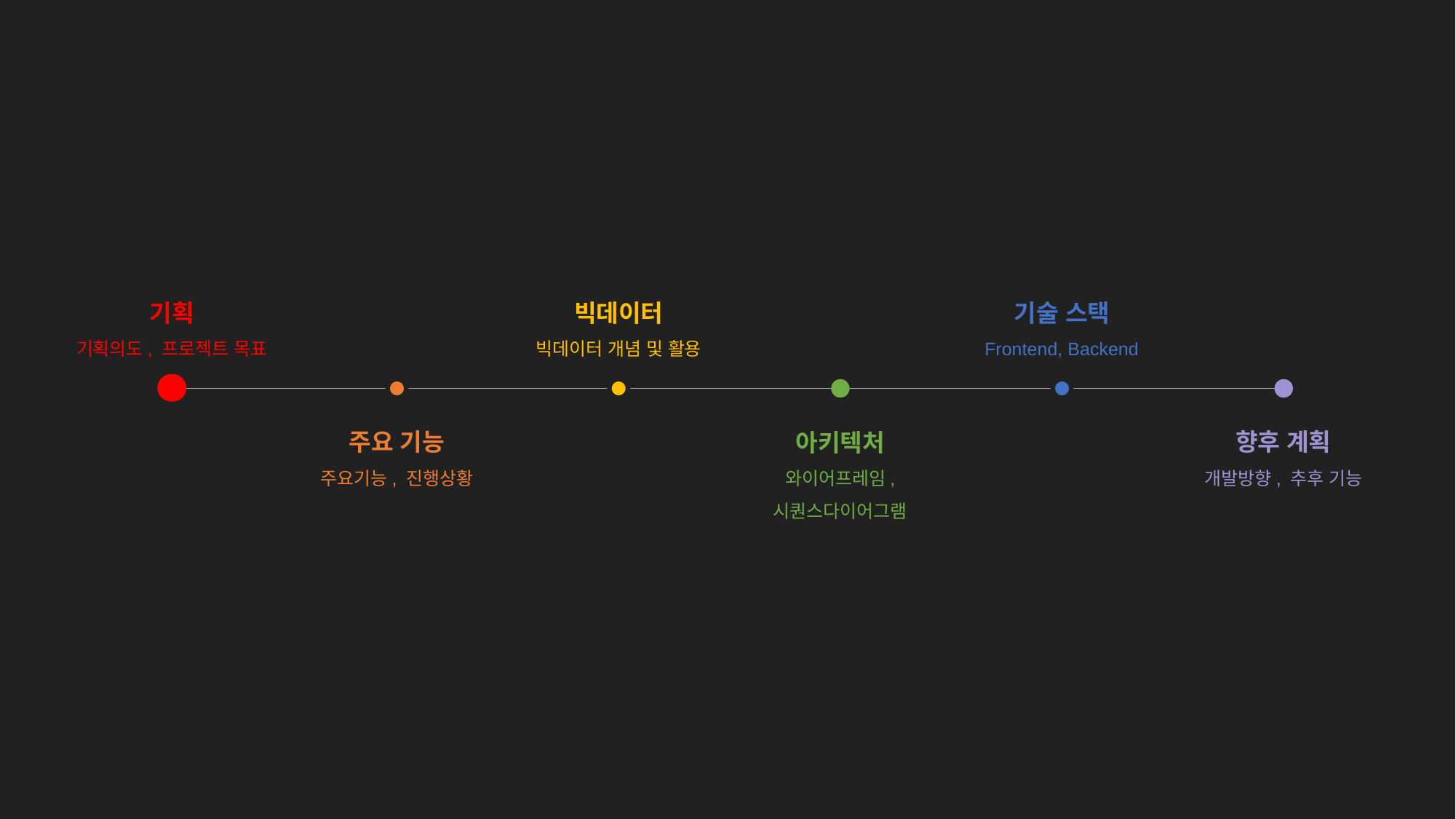

기획
기획의도, 프로젝트 목표
빅데이터
빅데이터 개념 및 활용
기술 스택
Frontend, Backend

주요 기능
주요기능, 진행상황
향후 계획
개발방향, 추후 기능
아키텍처
와이어프레임, 시퀀스다이어그램